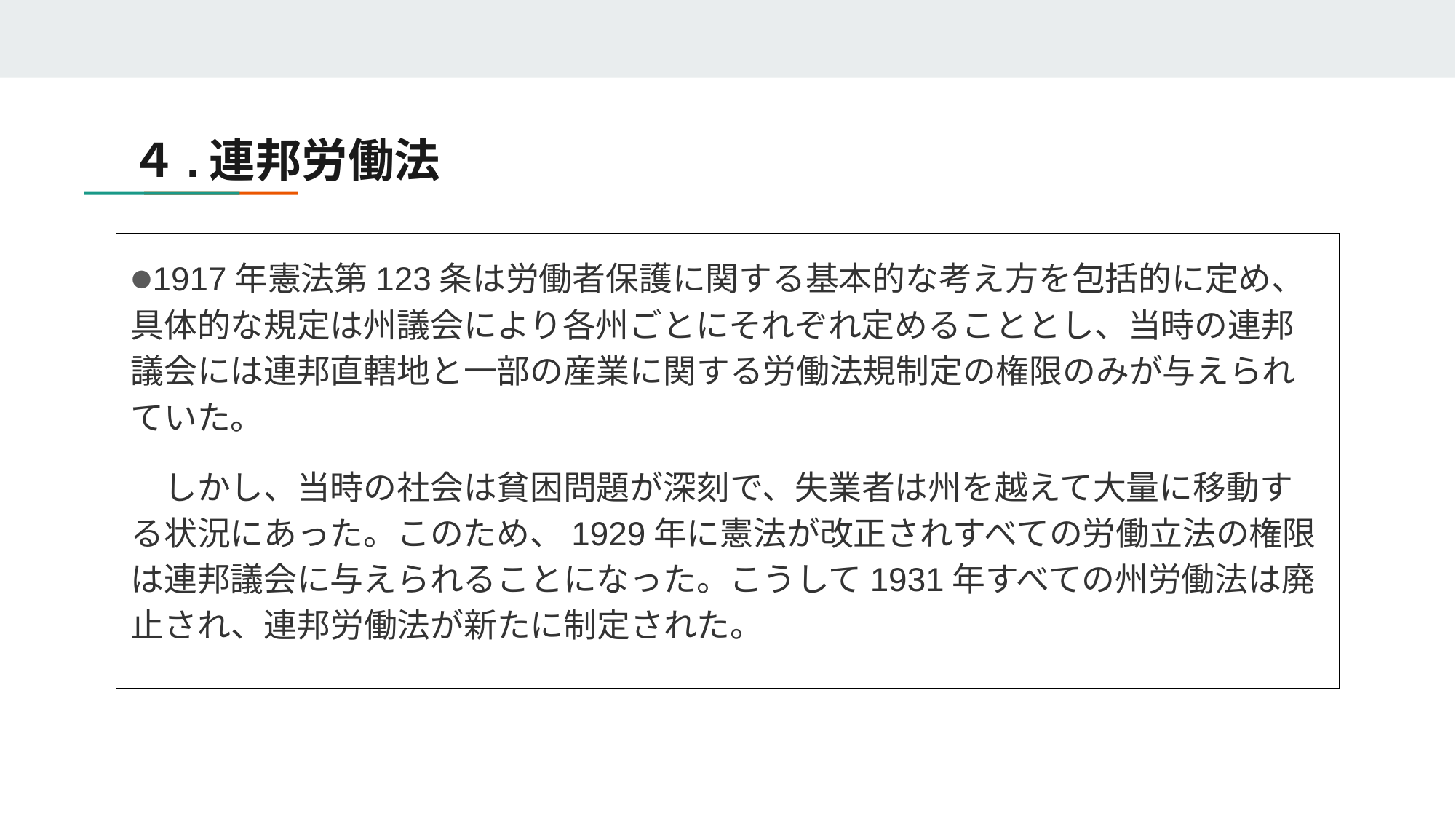

# ４.連邦労働法
●1917年憲法第123条は労働者保護に関する基本的な考え方を包括的に定め、具体的な規定は州議会により各州ごとにそれぞれ定めることとし、当時の連邦議会には連邦直轄地と一部の産業に関する労働法規制定の権限のみが与えられていた。
　しかし、当時の社会は貧困問題が深刻で、失業者は州を越えて大量に移動する状況にあった。このため、1929年に憲法が改正されすべての労働立法の権限は連邦議会に与えられることになった。こうして1931年すべての州労働法は廃止され、連邦労働法が新たに制定された。